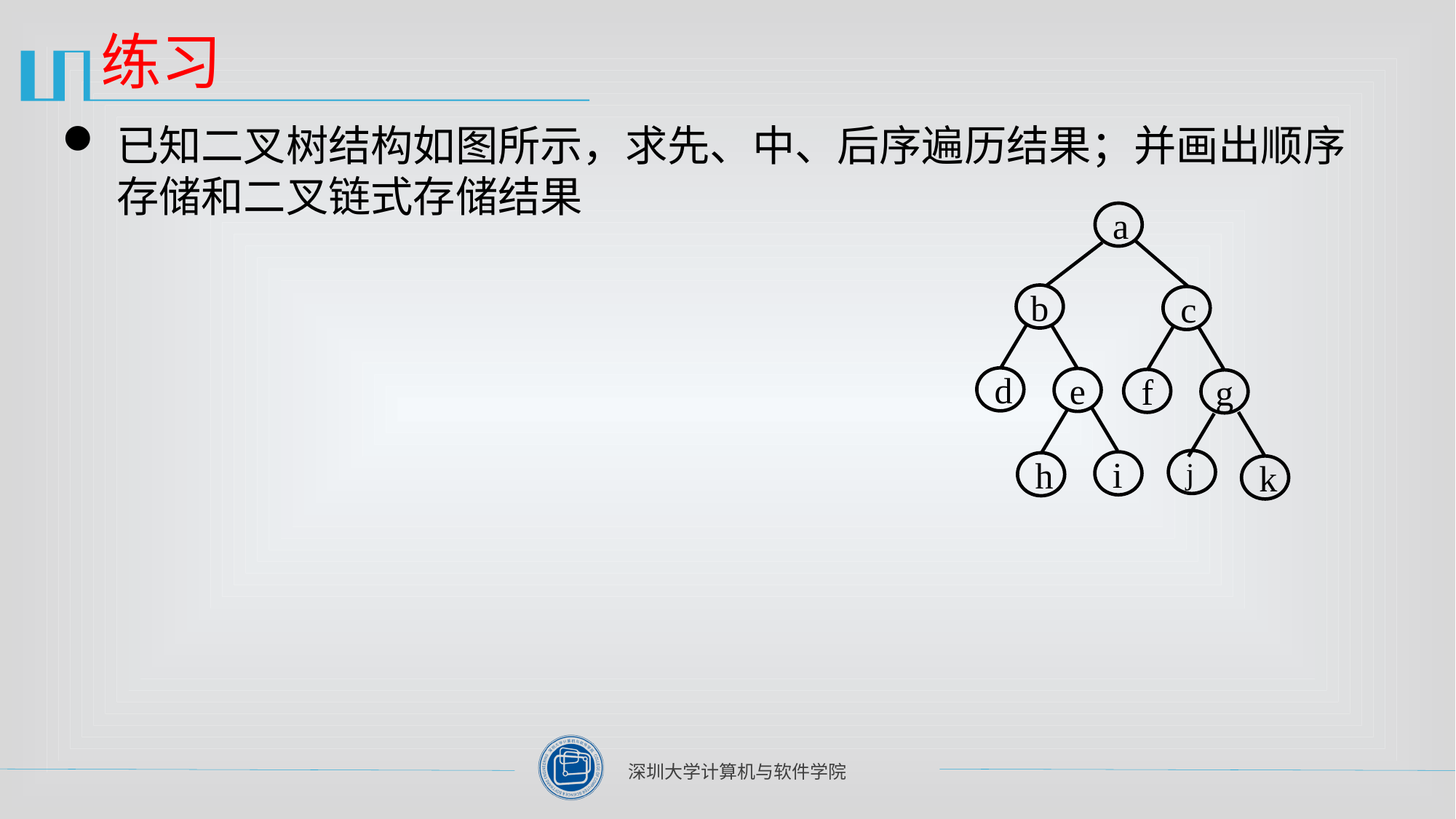

# 练习
已知二叉树结构如图所示，求先、中、后序遍历结果；并画出顺序存储和二叉链式存储结果

a

b
c

d
e
f
g

j
i
h
k

42